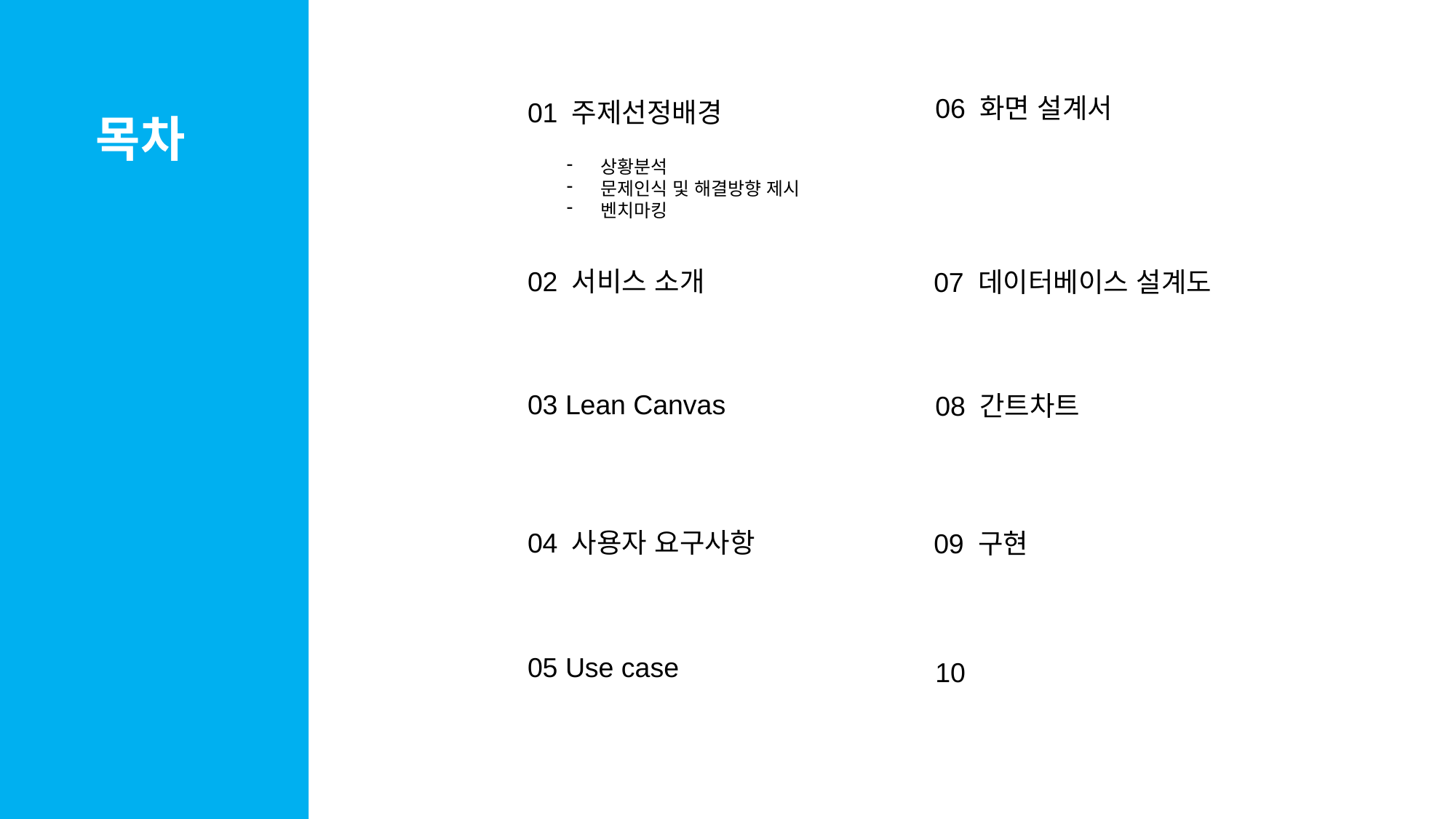

06 화면 설계서
01 주제선정배경
목차
상황분석
문제인식 및 해결방향 제시
벤치마킹
02 서비스 소개
07 데이터베이스 설계도
03 Lean Canvas
08 간트차트
04 사용자 요구사항
09 구현
05 Use case
10